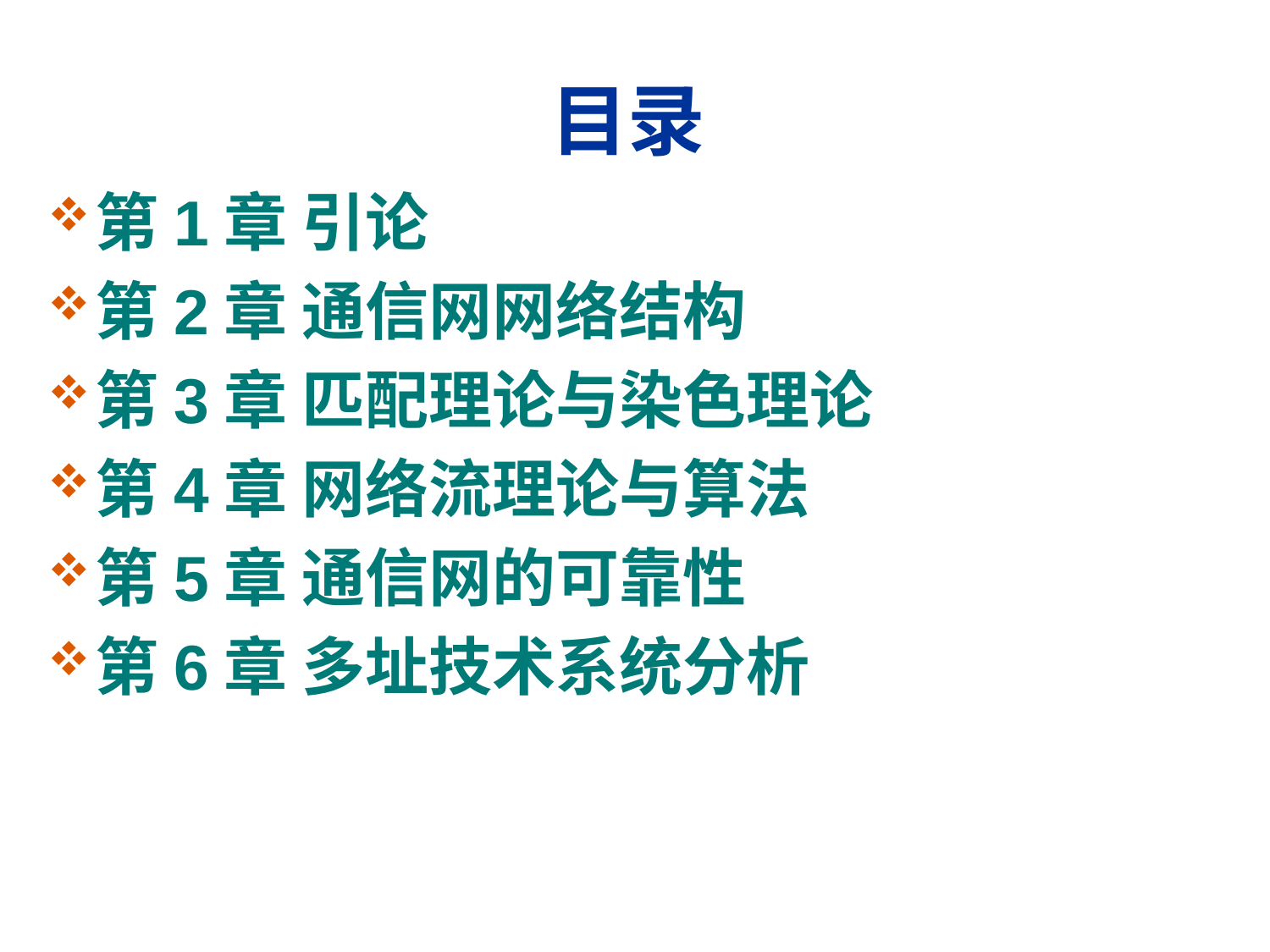

# 目录
第1章 引论
第2章 通信网网络结构
第3章 匹配理论与染色理论
第4章 网络流理论与算法
第5章 通信网的可靠性
第6章 多址技术系统分析